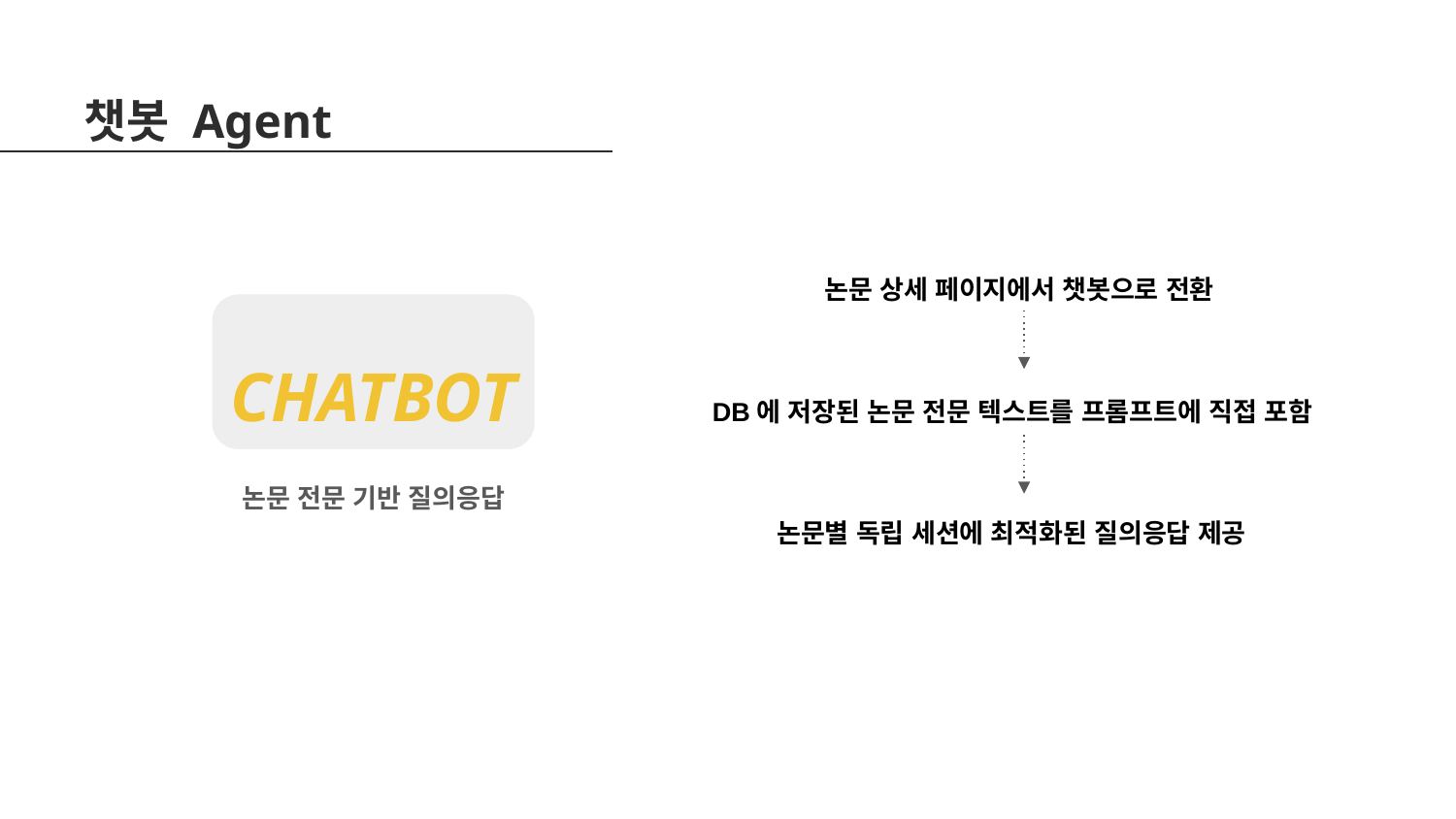

챗봇 Agent
논문 상세 페이지에서 챗봇으로 전환

CHATBOT
논문 전문 기반 질의응답
DB에 저장된 논문 전문 텍스트를 프롬프트에 직접 포함
논문별 독립 세션에 최적화된 질의응답 제공